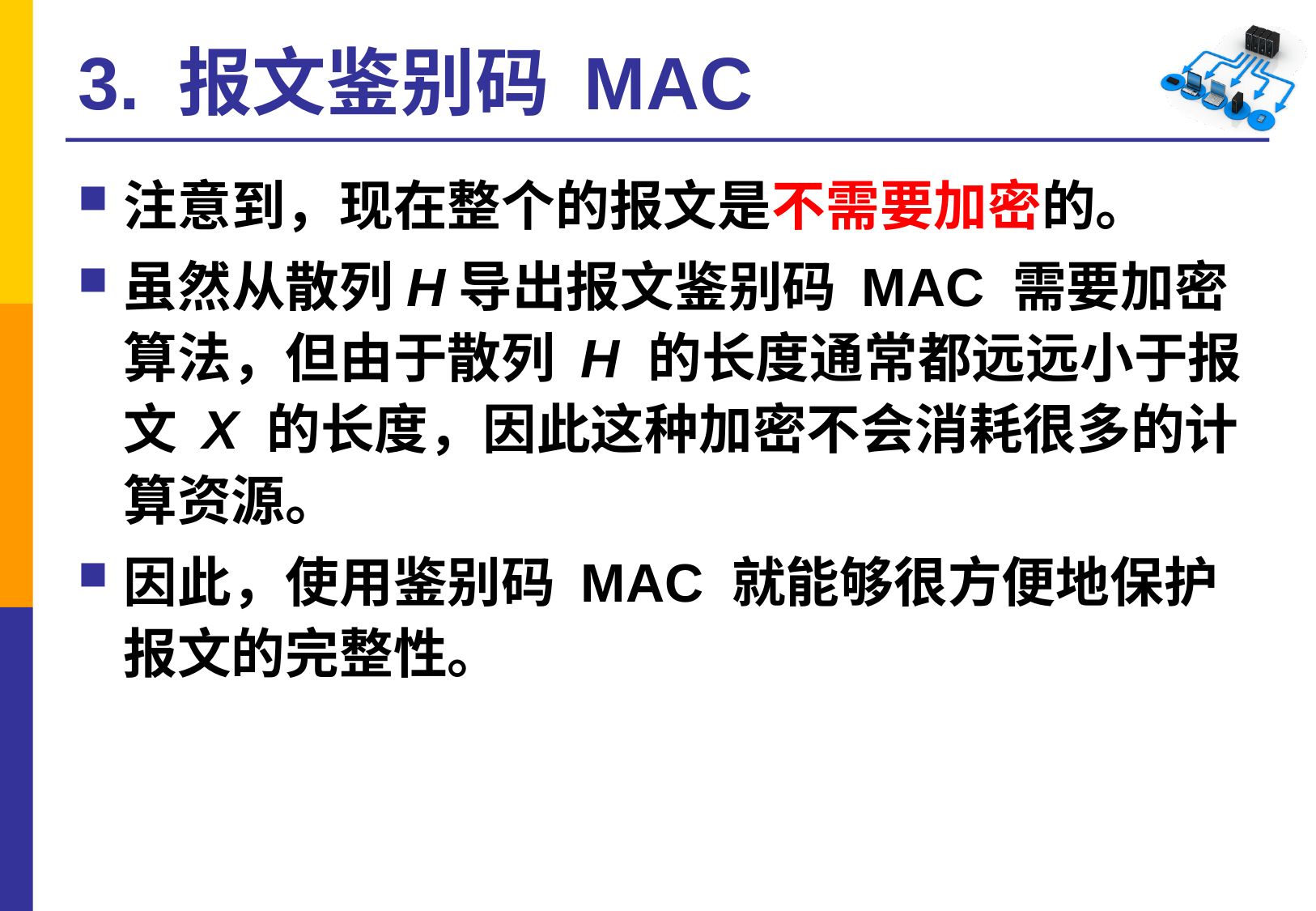

# 3. 报文鉴别码 MAC
注意到，现在整个的报文是不需要加密的。
虽然从散列H导出报文鉴别码 MAC 需要加密算法，但由于散列 H 的长度通常都远远小于报文 X 的长度，因此这种加密不会消耗很多的计算资源。
因此，使用鉴别码 MAC 就能够很方便地保护报文的完整性。